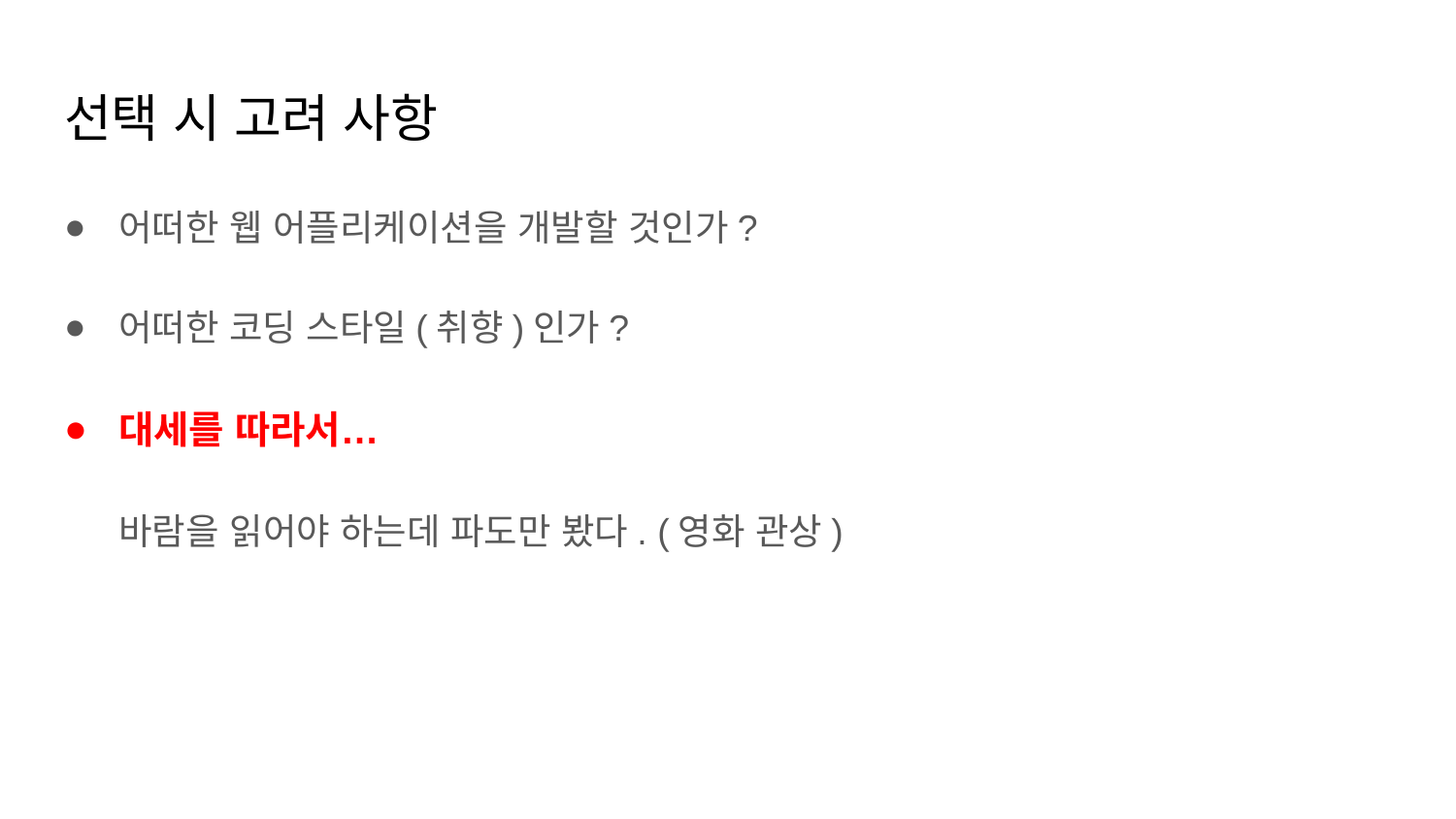

# 선택 시 고려 사항
어떠한 웹 어플리케이션을 개발할 것인가?

어떠한 코딩 스타일(취향)인가?

대세를 따라서…

바람을 읽어야 하는데 파도만 봤다. (영화 관상)